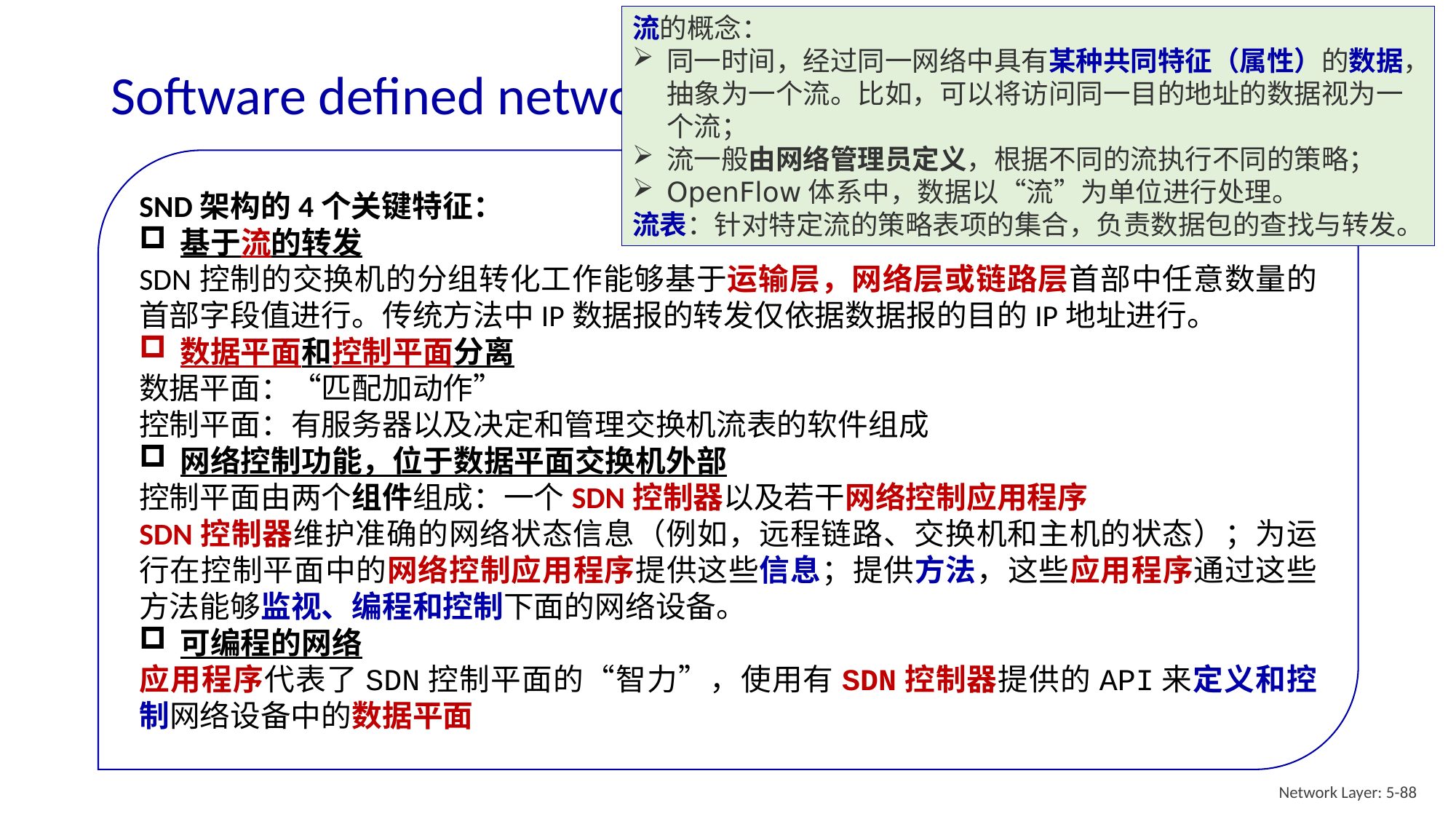

流的概念：
同一时间，经过同一网络中具有某种共同特征（属性）的数据，抽象为一个流。比如，可以将访问同一目的地址的数据视为一个流；
流一般由网络管理员定义，根据不同的流执行不同的策略；
OpenFlow体系中，数据以“流”为单位进行处理。
流表：针对特定流的策略表项的集合，负责数据包的查找与转发。
# Software defined networking (SDN)：软件定义网络
SND架构的4个关键特征：
基于流的转发
SDN控制的交换机的分组转化工作能够基于运输层，网络层或链路层首部中任意数量的首部字段值进行。传统方法中IP数据报的转发仅依据数据报的目的IP地址进行。
数据平面和控制平面分离
数据平面：“匹配加动作”
控制平面：有服务器以及决定和管理交换机流表的软件组成
网络控制功能，位于数据平面交换机外部
控制平面由两个组件组成：一个SDN控制器以及若干网络控制应用程序
SDN控制器维护准确的网络状态信息（例如，远程链路、交换机和主机的状态）；为运行在控制平面中的网络控制应用程序提供这些信息；提供方法，这些应用程序通过这些方法能够监视、编程和控制下面的网络设备。
可编程的网络
应用程序代表了SDN控制平面的“智力”，使用有SDN控制器提供的API来定义和控制网络设备中的数据平面
Network Layer: 5-88